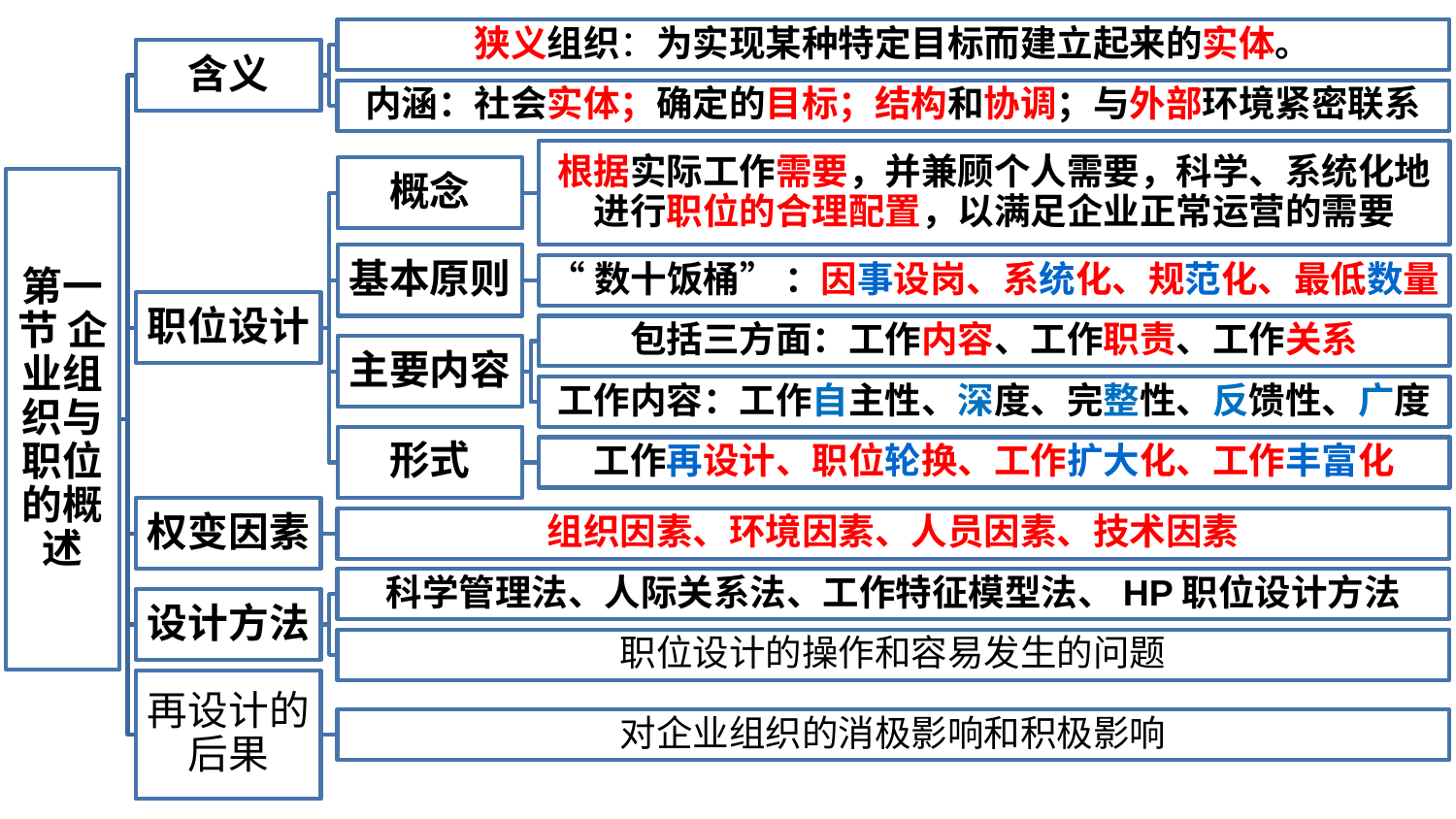

第一节 企业组织与职位的概述
含义
狭义组织：为实现某种特定目标而建立起来的实体。
内涵：社会实体；确定的目标；结构和协调；与外部环境紧密联系
职位设计
概念
根据实际工作需要，并兼顾个人需要，科学、系统化地进行职位的合理配置，以满足企业正常运营的需要
基本原则
“数十饭桶” ：因事设岗、系统化、规范化、最低数量
主要内容
包括三方面：工作内容、工作职责、工作关系
工作内容：工作自主性、深度、完整性、反馈性、广度
形式
工作再设计、职位轮换、工作扩大化、工作丰富化
权变因素
组织因素、环境因素、人员因素、技术因素
设计方法
科学管理法、人际关系法、工作特征模型法、HP职位设计方法
职位设计的操作和容易发生的问题
再设计的后果
对企业组织的消极影响和积极影响
多题型